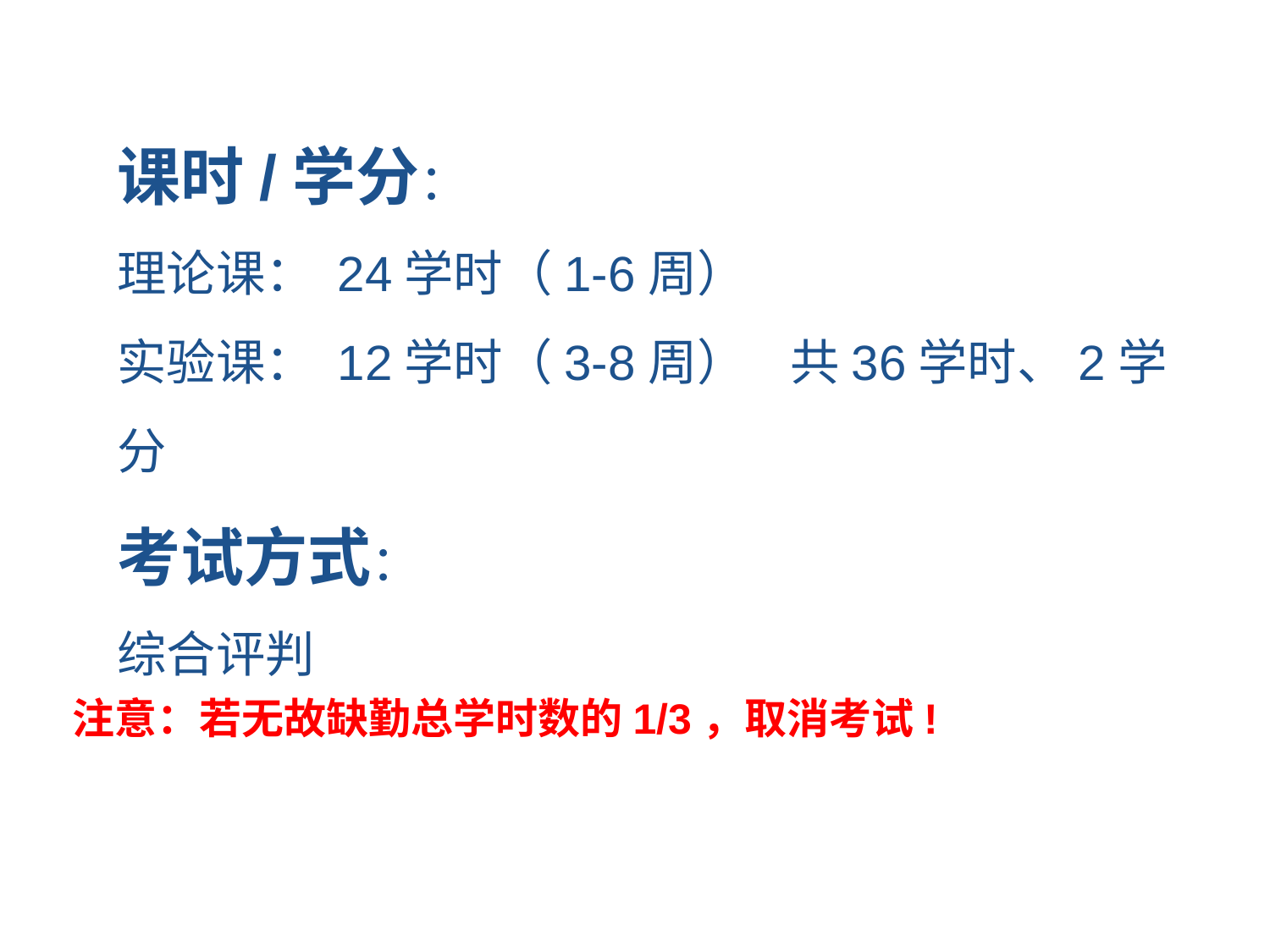

课时/学分：
理论课： 24学时（1-6周）
实验课： 12学时（3-8周）    共36学时、2学分
考试方式：
综合评判
注意：若无故缺勤总学时数的1/3，取消考试!